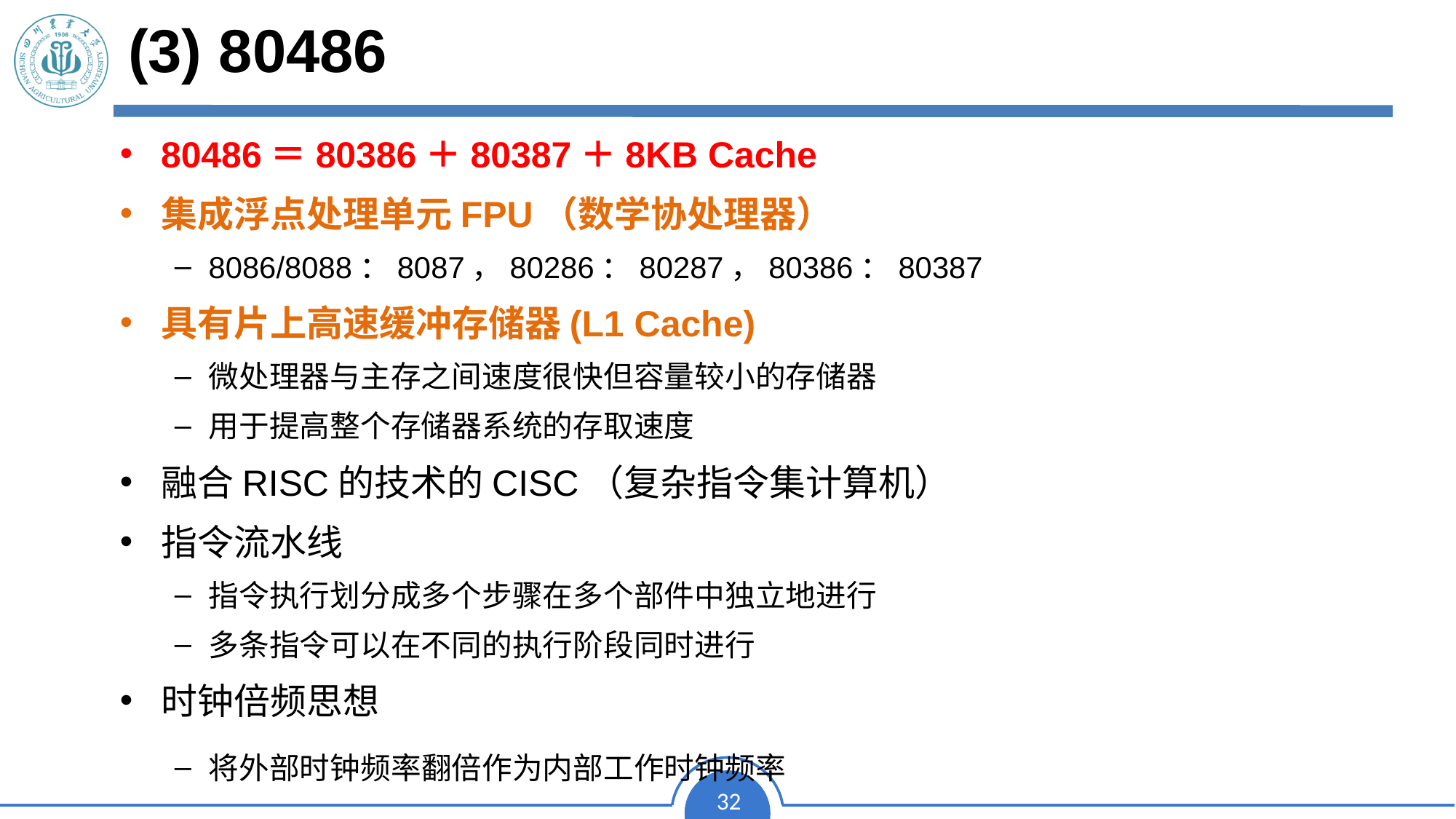

(3) 80486
80486＝80386＋80387＋8KB Cache
集成浮点处理单元FPU（数学协处理器）
8086/8088：8087，80286：80287，80386：80387
具有片上高速缓冲存储器(L1 Cache)
微处理器与主存之间速度很快但容量较小的存储器
用于提高整个存储器系统的存取速度
融合RISC的技术的CISC（复杂指令集计算机）
指令流水线
指令执行划分成多个步骤在多个部件中独立地进行
多条指令可以在不同的执行阶段同时进行
时钟倍频思想
将外部时钟频率翻倍作为内部工作时钟频率